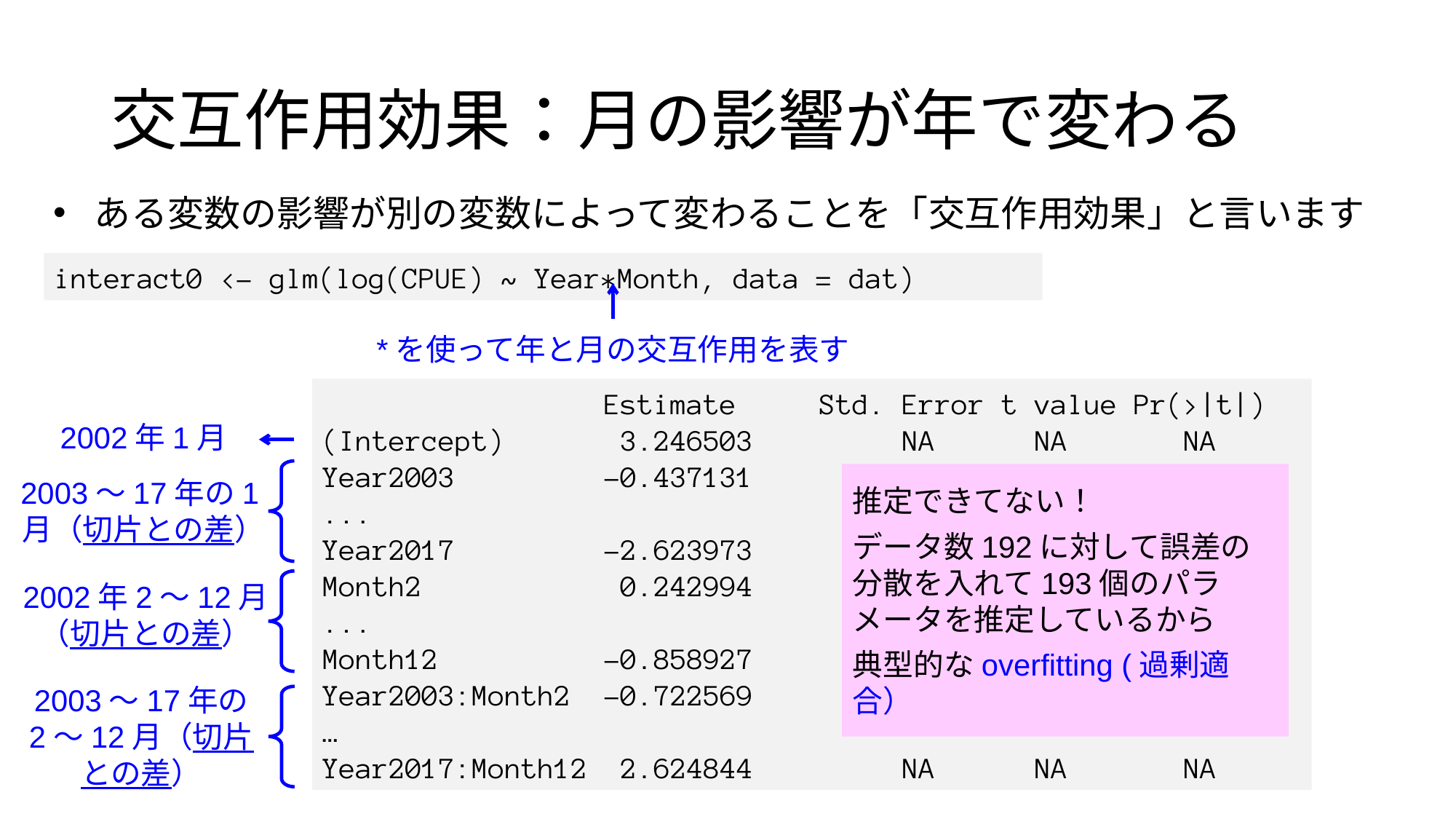

交互作用効果：月の影響が年で変わる
ある変数の影響が別の変数によって変わることを「交互作用効果」と言います
interact0 <- glm(log(CPUE) ~ Year*Month, data = dat)
*を使って年と月の交互作用を表す
                 Estimate     Std. Error t value Pr(>|t|)
(Intercept)       3.246503         NA      NA       NA
Year2003         -0.437131         NA      NA       NA
...
Year2017         -2.623973         NA      NA       NA
Month2            0.242994         NA      NA       NA
...
Month12          -0.858927         NA      NA       NA
Year2003:Month2  -0.722569         NA      NA       NA
…
Year2017:Month12  2.624844         NA      NA       NA
2002年1月

推定できてない！
データ数192に対して誤差の分散を入れて193個のパラメータを推定しているから
典型的なoverfitting (過剰適合）
2003～17年の1月（切片との差）

2002年2～12月（切片との差）
2003～17年の
2～12月（切片との差）